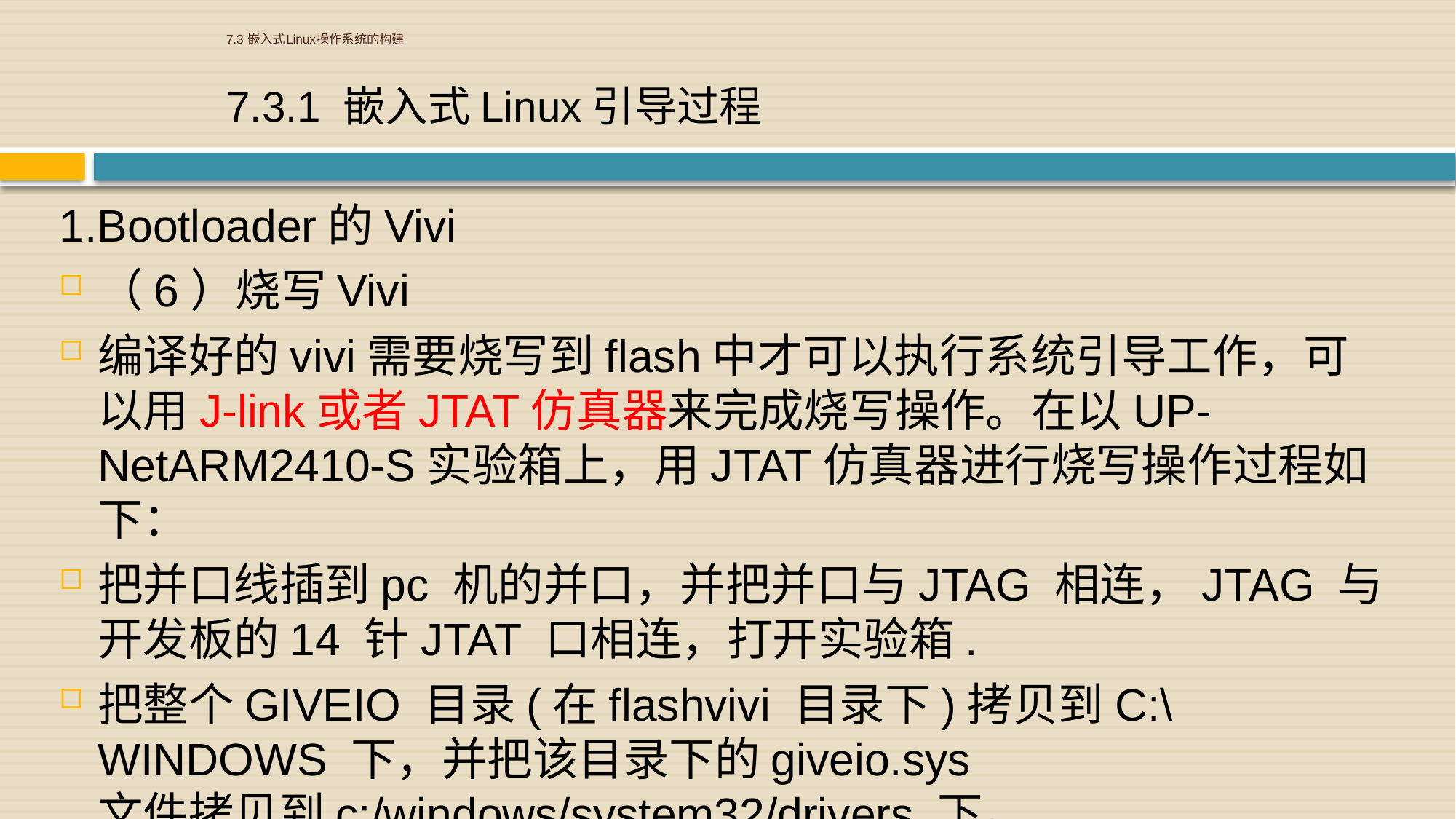

# 7.3 嵌入式Linux操作系统的构建
7.3.1 嵌入式Linux引导过程
1.Bootloader的Vivi
（6）烧写Vivi
编译好的vivi需要烧写到flash中才可以执行系统引导工作，可以用J-link或者JTAT仿真器来完成烧写操作。在以UP-NetARM2410-S实验箱上，用JTAT仿真器进行烧写操作过程如下：
把并口线插到pc 机的并口，并把并口与JTAG 相连，JTAG 与开发板的14 针JTAT 口相连，打开实验箱.
把整个GIVEIO 目录(在flashvivi 目录下)拷贝到C:\WINDOWS 下，并把该目录下的giveio.sys 文件拷贝到c:/windows/system32/drivers 下。